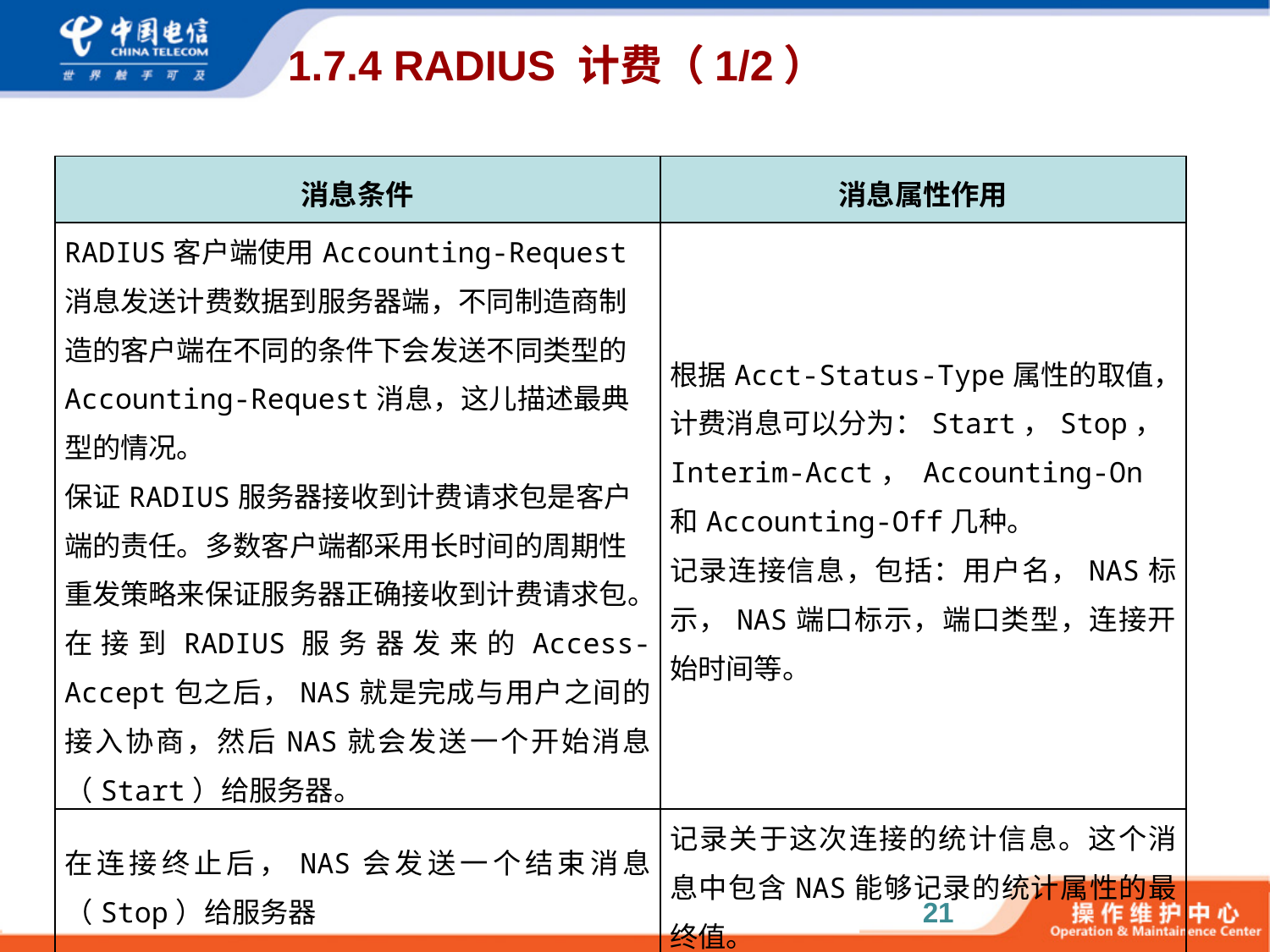

# 1.7.4 RADIUS 计费（1/2）
| 消息条件 | 消息属性作用 |
| --- | --- |
| RADIUS客户端使用Accounting-Request消息发送计费数据到服务器端，不同制造商制造的客户端在不同的条件下会发送不同类型的Accounting-Request消息，这儿描述最典型的情况。 保证RADIUS服务器接收到计费请求包是客户端的责任。多数客户端都采用长时间的周期性重发策略来保证服务器正确接收到计费请求包。 在接到RADIUS服务器发来的Access-Accept包之后，NAS就是完成与用户之间的接入协商，然后NAS就会发送一个开始消息（Start）给服务器。 | 根据Acct-Status-Type属性的取值，计费消息可以分为：Start，Stop， Interim-Acct， Accounting-On和Accounting-Off几种。 记录连接信息，包括：用户名，NAS标示，NAS端口标示，端口类型，连接开始时间等。 |
| 在连接终止后，NAS会发送一个结束消息（Stop）给服务器 | 记录关于这次连接的统计信息。这个消息中包含NAS能够记录的统计属性的最终值。 |
| 大约每隔10分钟，NAS会发送一个中间消息（Interim-Acct）给服务器 | 记录关于这次连接统计信息的一个“快照”，这个消息中包含的是NAS能够记录的统计属性的当前值 |